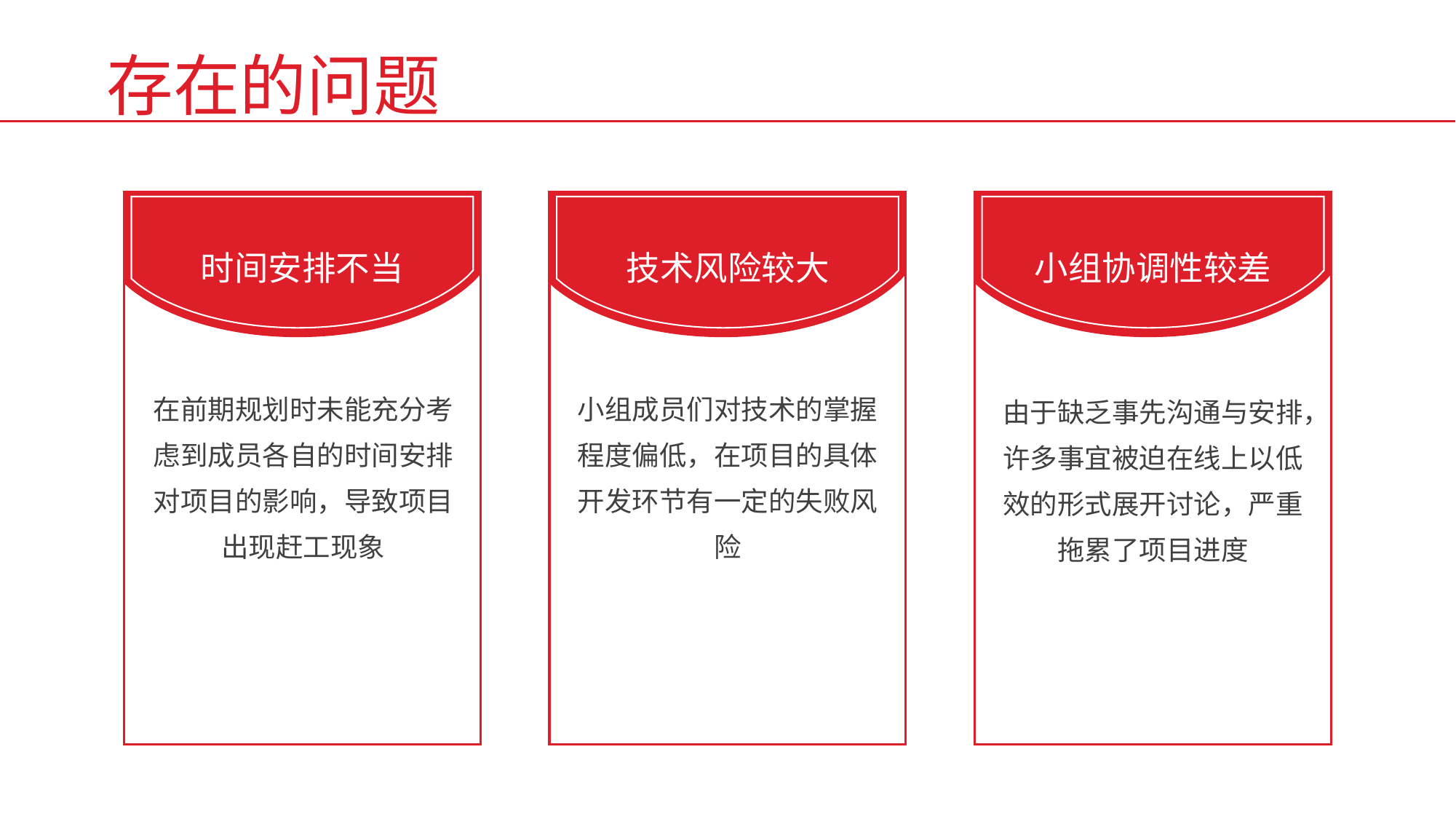

存在的问题

时间安排不当
技术风险较大
小组协调性较差
在前期规划时未能充分考虑到成员各自的时间安排对项目的影响，导致项目出现赶工现象
小组成员们对技术的掌握程度偏低，在项目的具体开发环节有一定的失败风险
由于缺乏事先沟通与安排，许多事宜被迫在线上以低效的形式展开讨论，严重拖累了项目进度